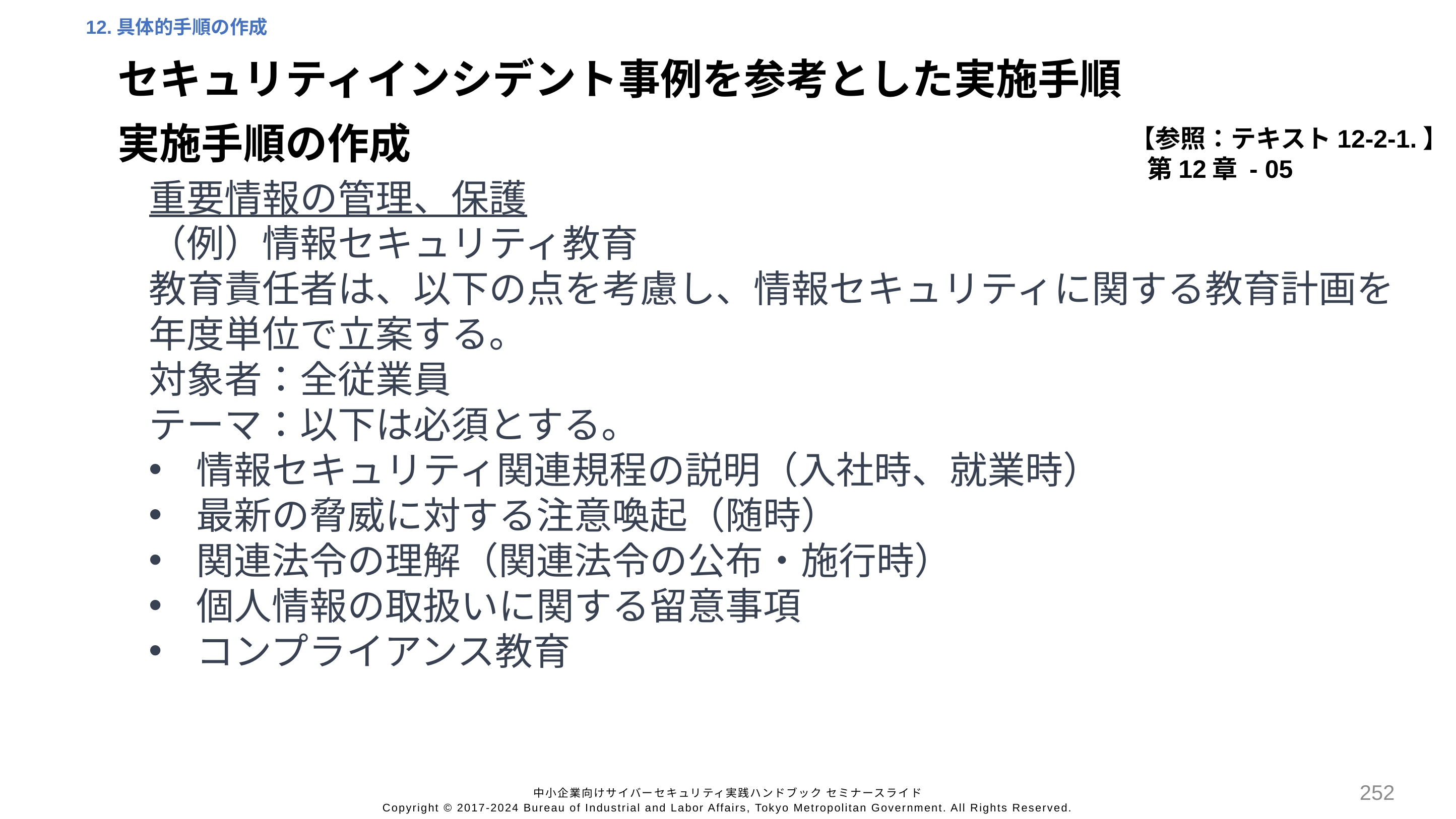

12.具体的手順の作成
セキュリティインシデント事例を参考とした実施手順
【参照：テキスト12-2-1.】
第12章 - 05
実施手順の作成
重要情報の管理、保護
（例）情報セキュリティ教育
教育責任者は、以下の点を考慮し、情報セキュリティに関する教育計画を年度単位で立案する。
対象者：全従業員
テーマ：以下は必須とする。
情報セキュリティ関連規程の説明（入社時、就業時）
最新の脅威に対する注意喚起（随時）
関連法令の理解（関連法令の公布・施行時）
個人情報の取扱いに関する留意事項
コンプライアンス教育
252